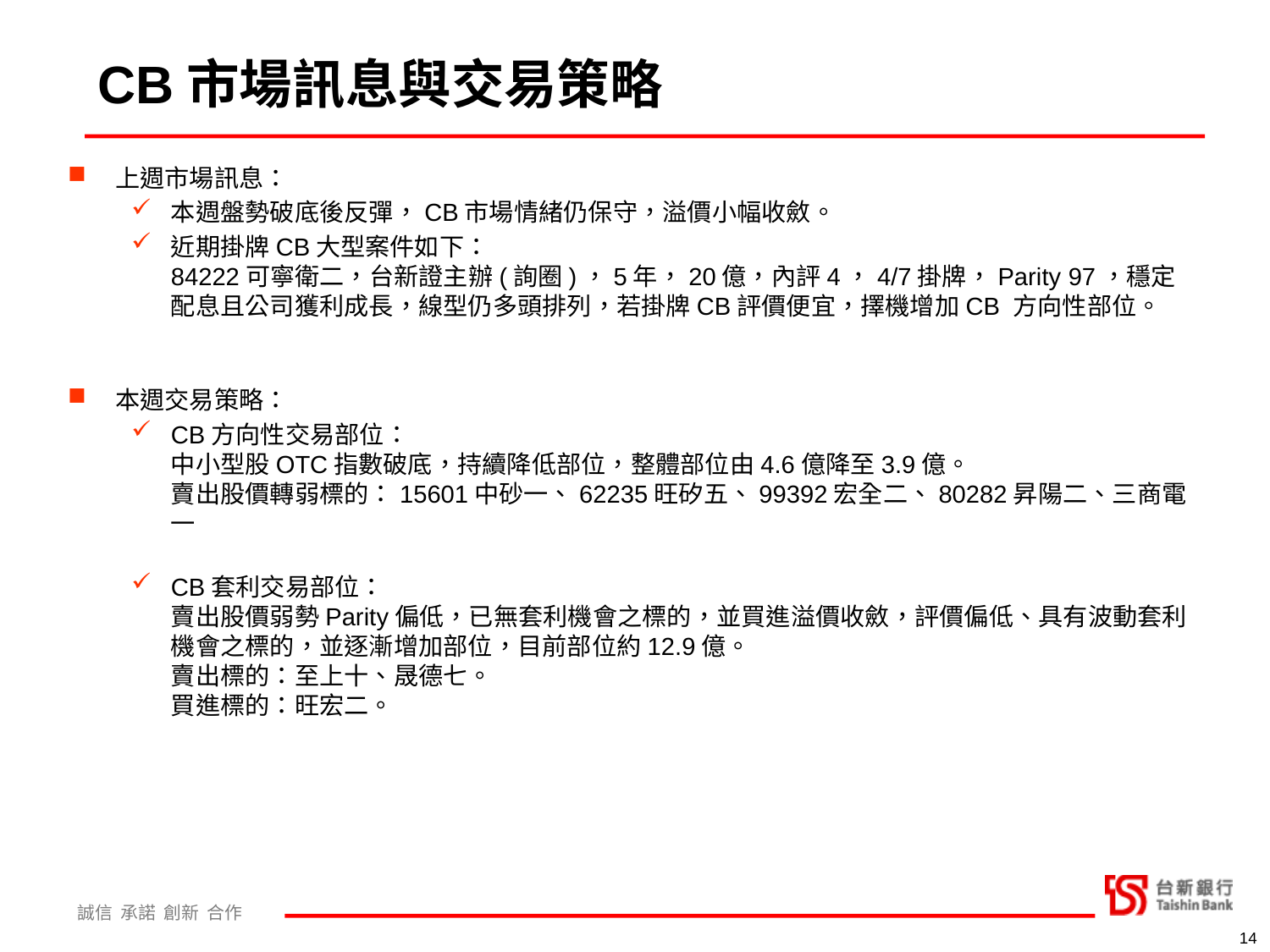

# CB市場訊息與交易策略
上週市場訊息：
本週盤勢破底後反彈，CB市場情緒仍保守，溢價小幅收斂。
近期掛牌CB大型案件如下：
84222可寧衛二，台新證主辦(詢圈)，5年，20億，內評4，4/7掛牌，Parity 97，穩定配息且公司獲利成長，線型仍多頭排列，若掛牌CB評價便宜，擇機增加CB 方向性部位。
本週交易策略：
CB方向性交易部位：
中小型股OTC指數破底，持續降低部位，整體部位由4.6億降至3.9億。
賣出股價轉弱標的：15601中砂一、62235旺矽五、99392宏全二、80282昇陽二、三商電一
CB套利交易部位：
賣出股價弱勢Parity偏低，已無套利機會之標的，並買進溢價收斂，評價偏低、具有波動套利機會之標的，並逐漸增加部位，目前部位約12.9億。
賣出標的：至上十、晟德七。
買進標的：旺宏二。

14